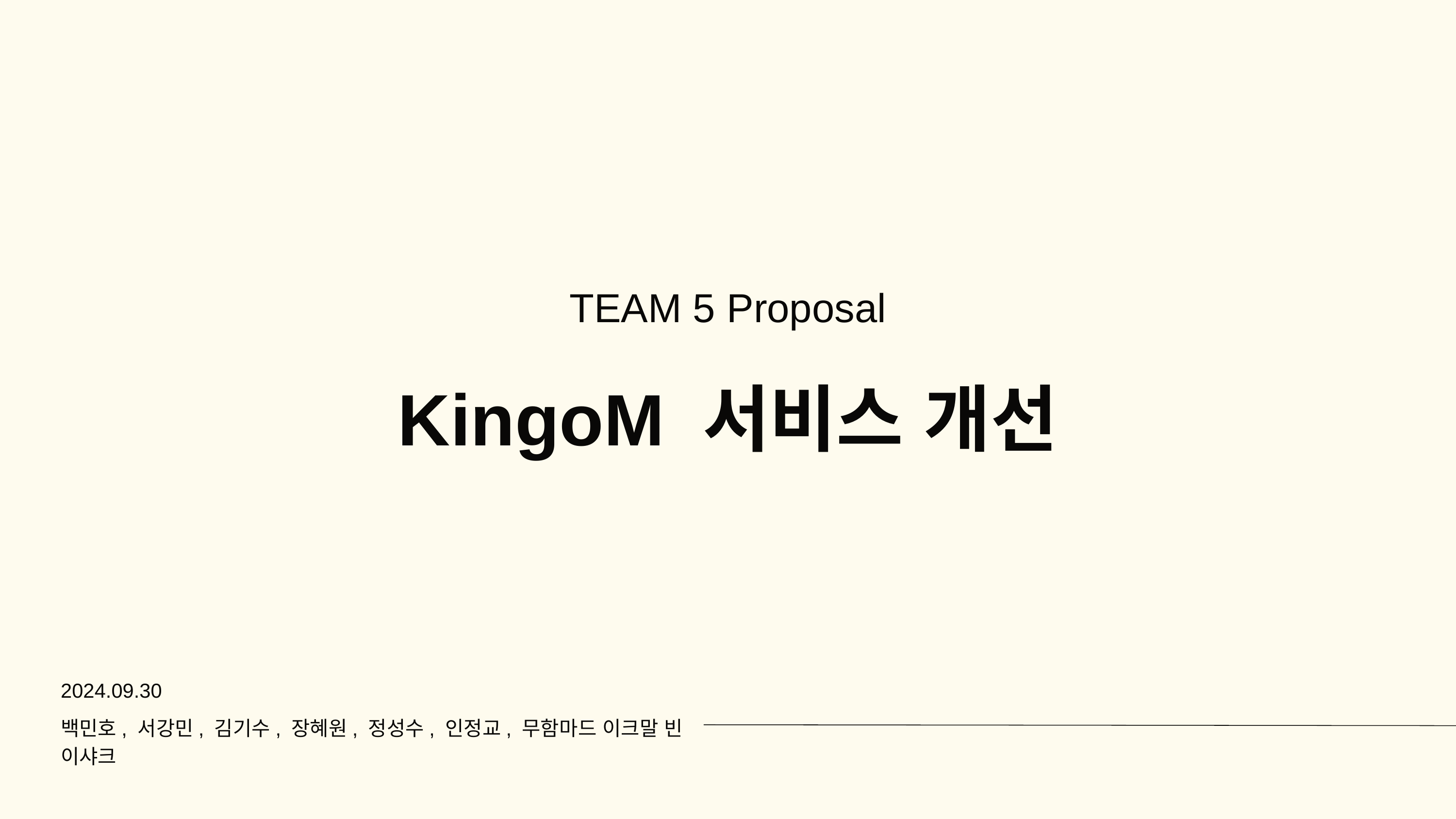

TEAM 5 Proposal
KingoM 서비스 개선
2024.09.30
백민호, 서강민, 김기수, 장혜원, 정성수, 인정교, 무함마드 이크말 빈 이샤크